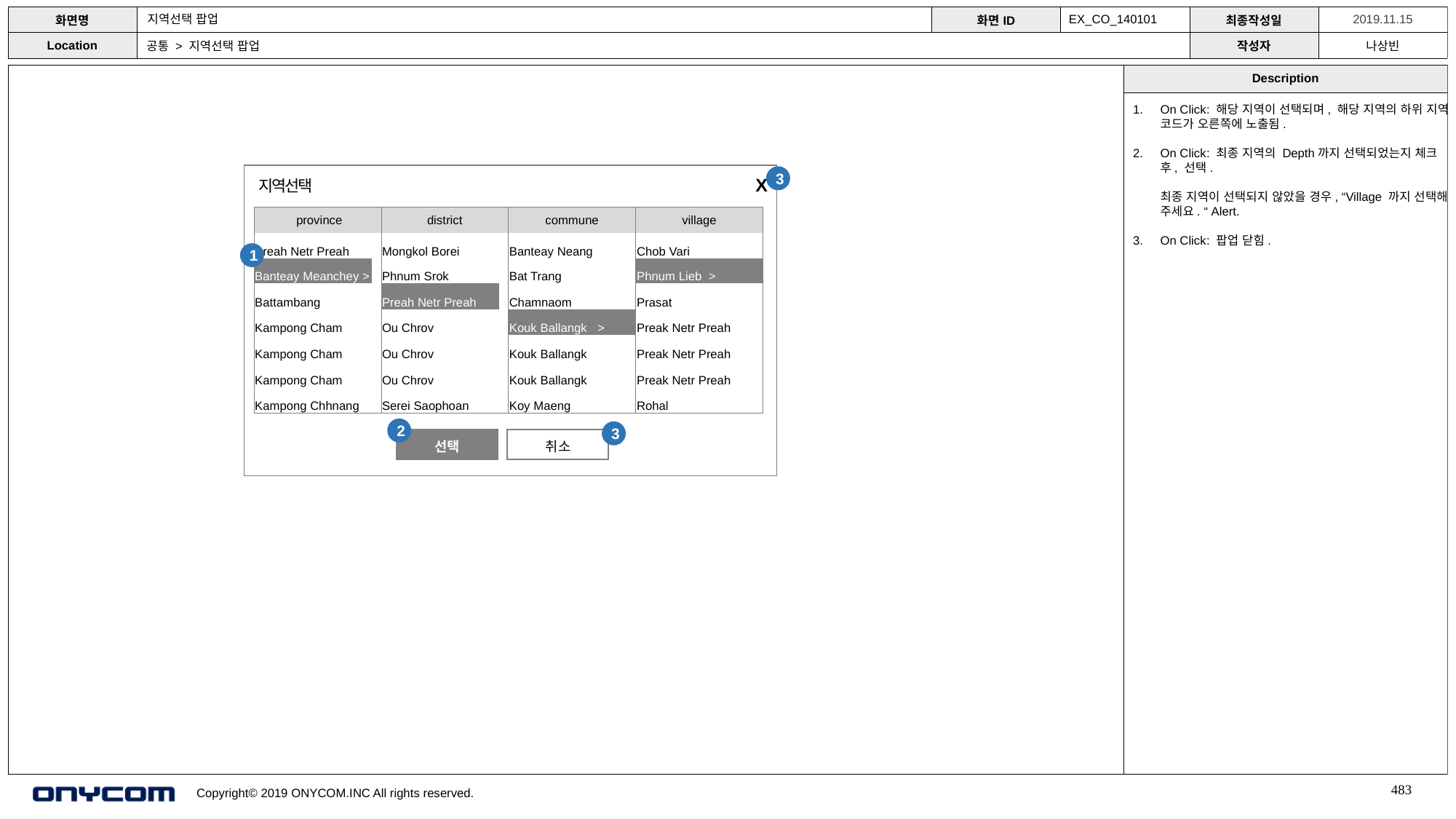

지역선택 팝업
EX_CO_140101
공통 > 지역선택 팝업
On Click: 해당 지역이 선택되며, 해당 지역의 하위 지역 코드가 오른쪽에 노출됨.

On Click: 최종 지역의 Depth까지 선택되었는지 체크 후, 선택.
최종 지역이 선택되지 않았을 경우, “Village 까지 선택해 주세요. “ Alert.

On Click: 팝업 닫힘.

3
X
지역선택
| province |  | district |  | commune | village |
| --- | --- | --- | --- | --- | --- |
| Preah Netr Preah |  | Mongkol Borei |  | Banteay Neang | Chob Vari |
| Banteay Meanchey > |  | Phnum Srok |  | Bat Trang | Phnum Lieb > |
| Battambang |  | Preah Netr Preah |  | Chamnaom | Prasat |
| Kampong Cham |  | Ou Chrov |  | Kouk Ballangk > | Preak Netr Preah |
| Kampong Cham |  | Ou Chrov |  | Kouk Ballangk | Preak Netr Preah |
| Kampong Cham |  | Ou Chrov |  | Kouk Ballangk | Preak Netr Preah |
| Kampong Chhnang |  | Serei Saophoan |  | Koy Maeng | Rohal |
1
2
3
선택
취소
483